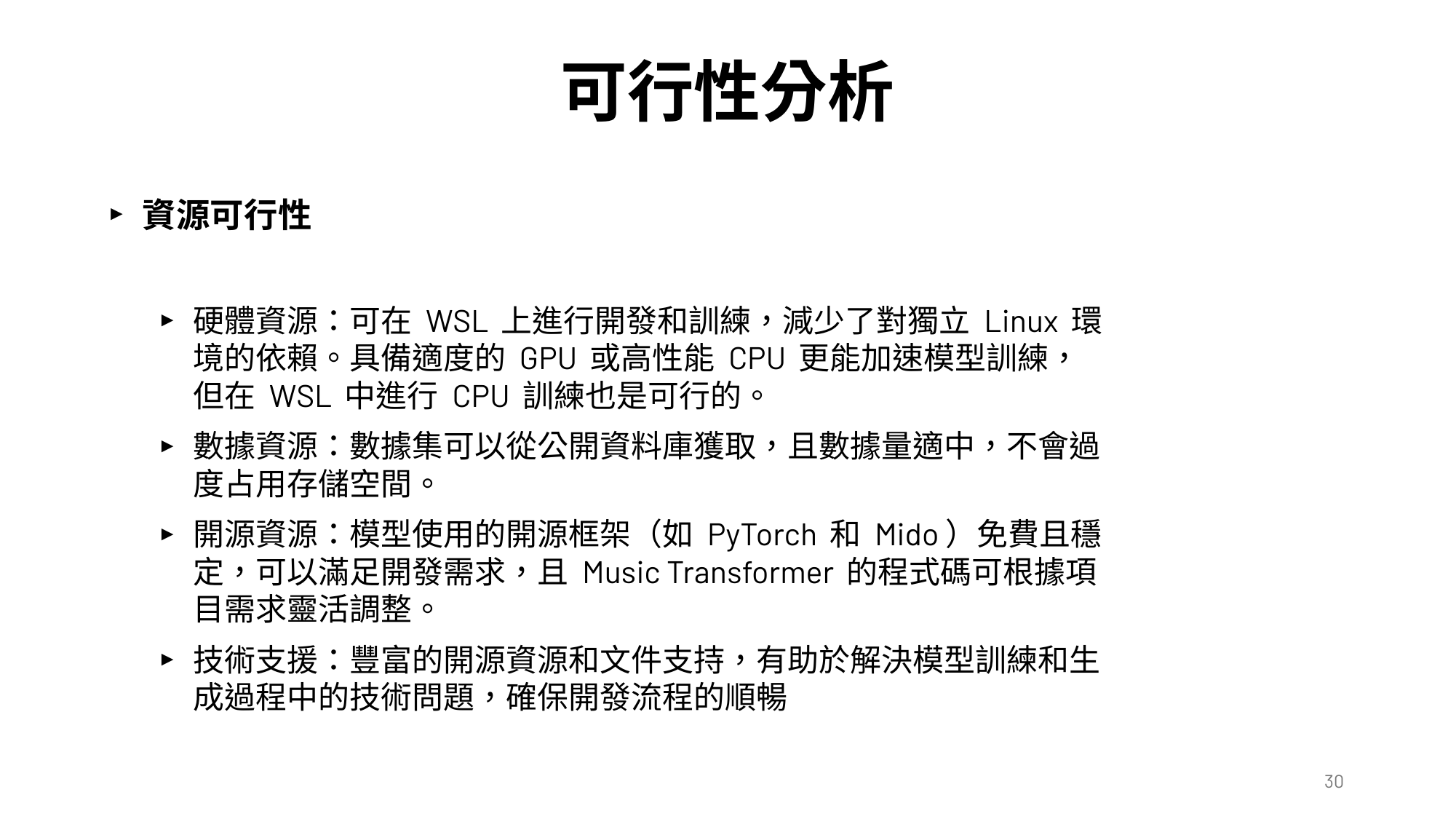

# 可行性分析
資源可行性

硬體資源：可在 WSL 上進行開發和訓練，減少了對獨立 Linux 環境的依賴。具備適度的 GPU 或高性能 CPU 更能加速模型訓練，但在 WSL 中進行 CPU 訓練也是可行的。
數據資源：數據集可以從公開資料庫獲取，且數據量適中，不會過度占用存儲空間。
開源資源：模型使用的開源框架（如 PyTorch 和 Mido）免費且穩定，可以滿足開發需求，且 Music Transformer 的程式碼可根據項目需求靈活調整。
技術支援：豐富的開源資源和文件支持，有助於解決模型訓練和生成過程中的技術問題，確保開發流程的順暢
30